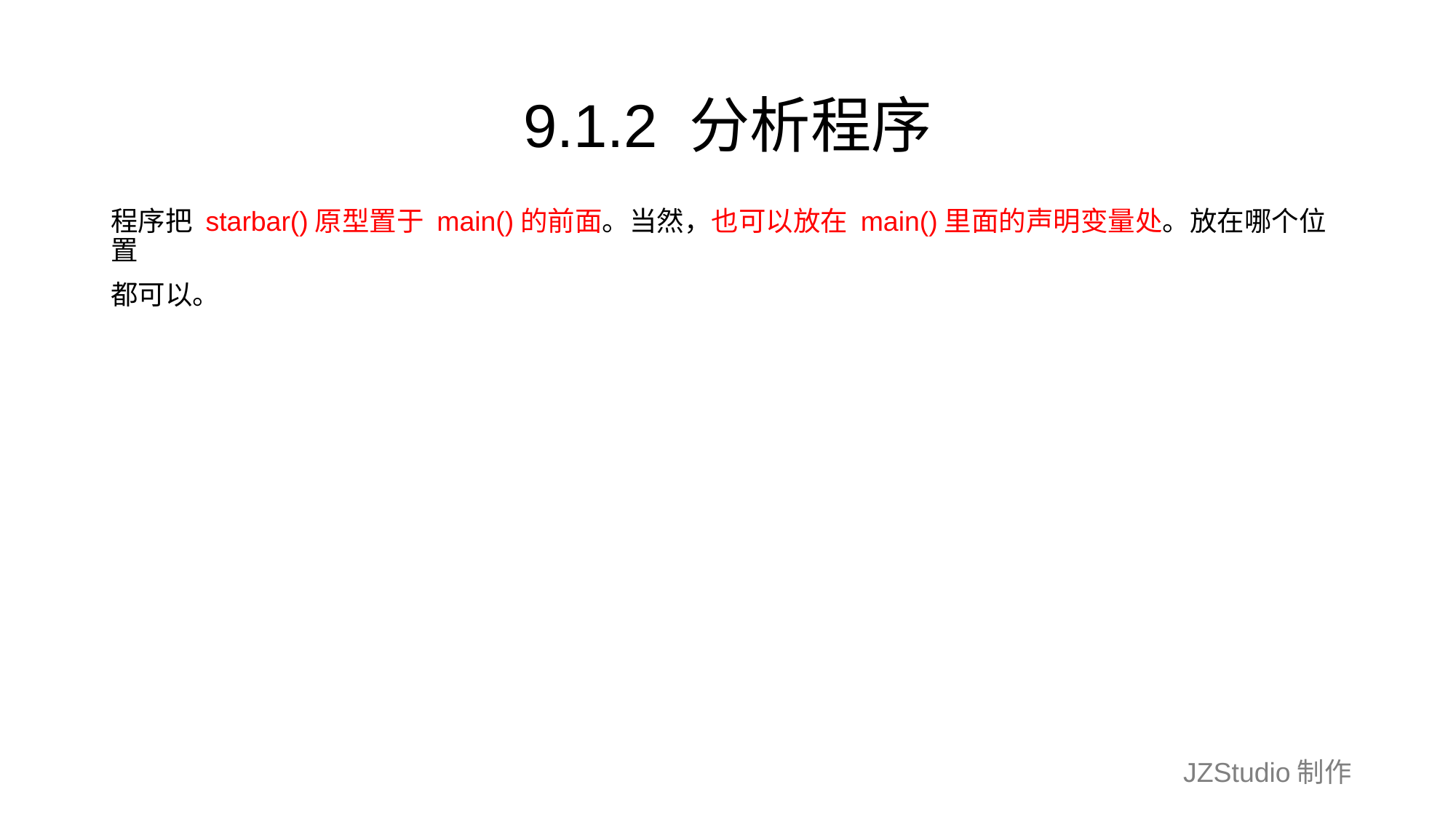

# 9.1.2 分析程序
程序把 starbar()原型置于 main()的前面。当然，也可以放在 main()里面的声明变量处。放在哪个位置
都可以。